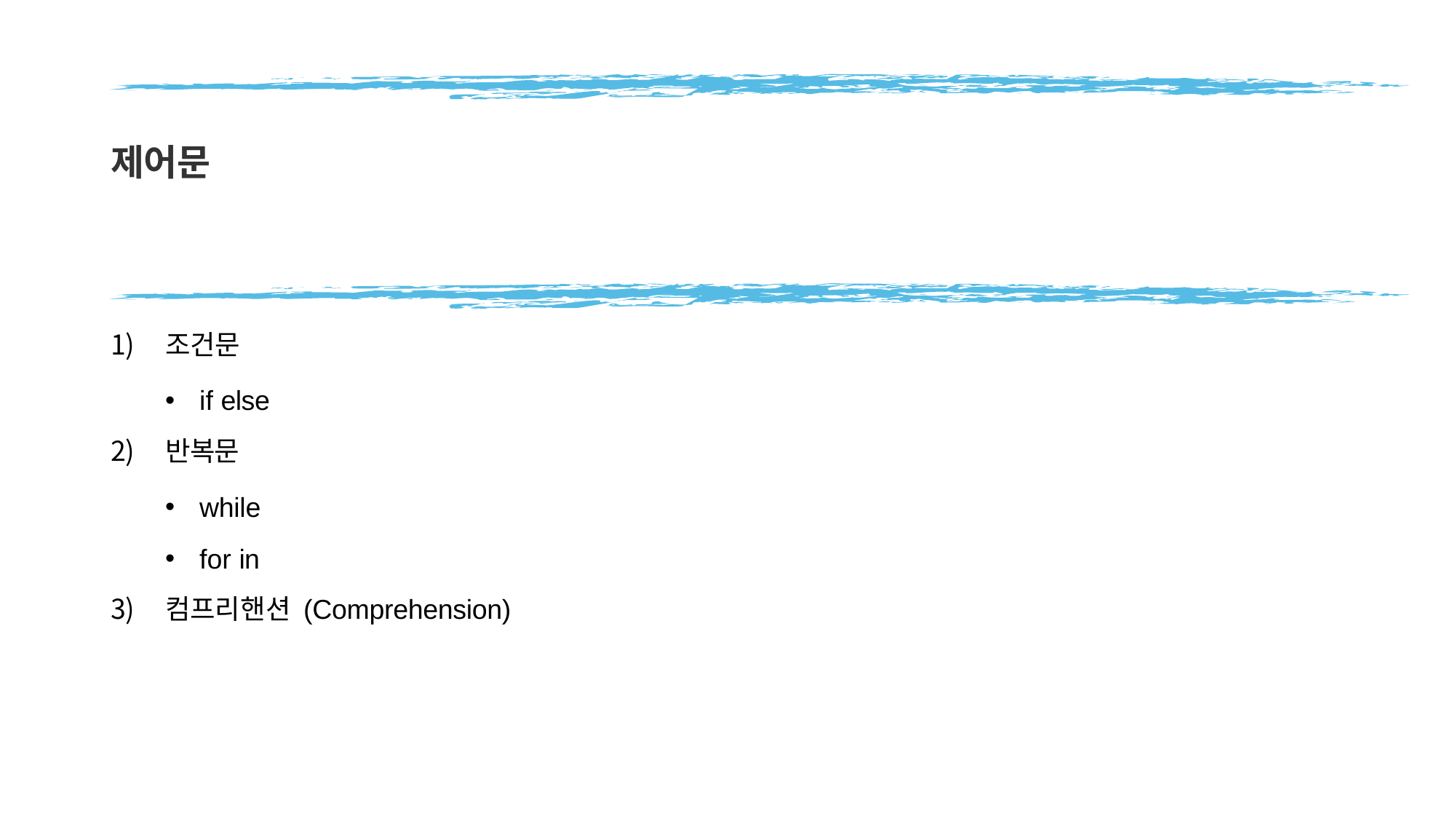

# 제어문

조건문
if else
반복문
while
for in
컴프리핸션 (Comprehension)